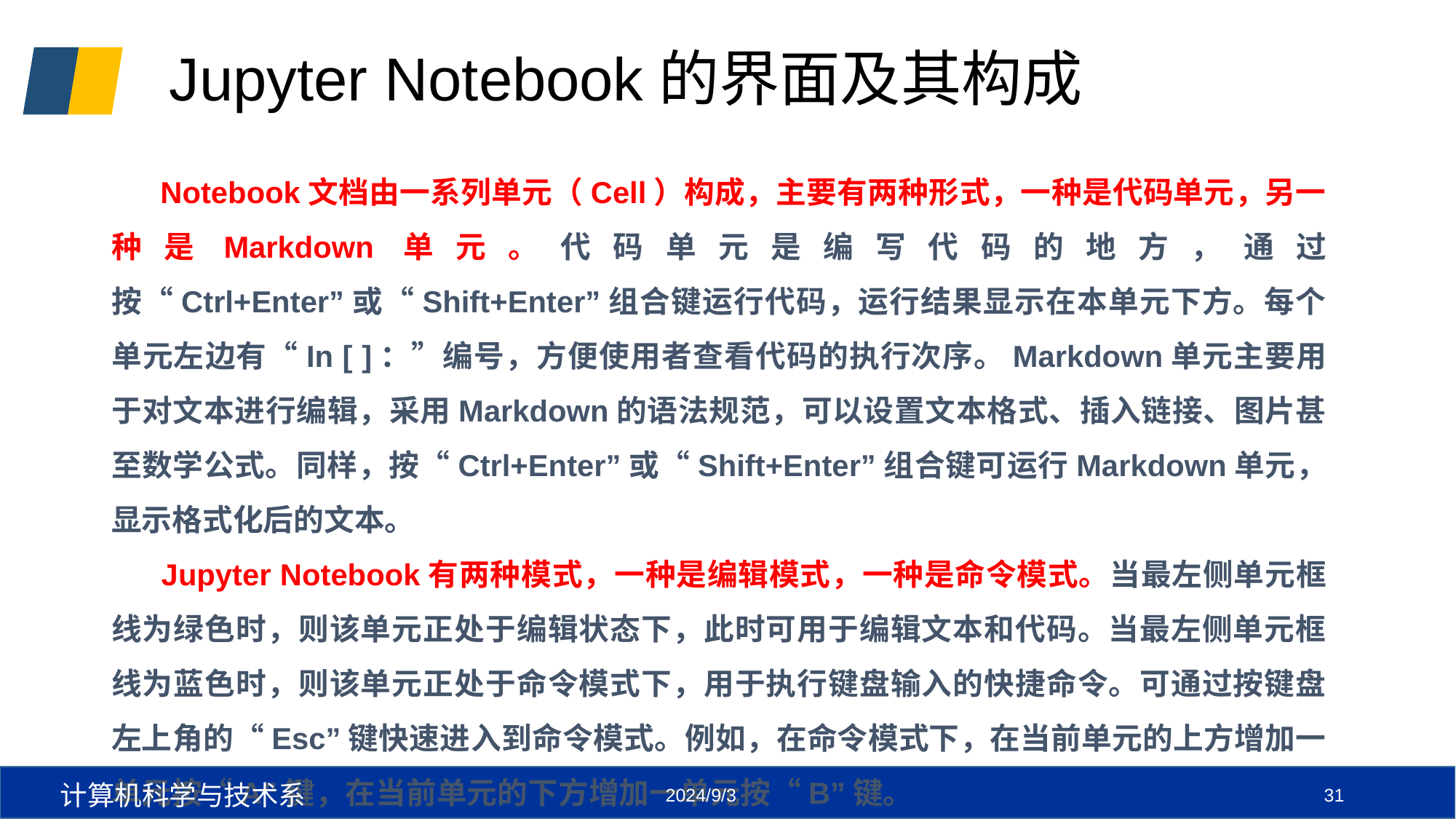

# Jupyter Notebook的界面及其构成
  Notebook文档由一系列单元（Cell）构成，主要有两种形式，一种是代码单元，另一种是Markdown单元。代码单元是编写代码的地方，通过按“Ctrl+Enter”或“Shift+Enter”组合键运行代码，运行结果显示在本单元下方。每个单元左边有“In [ ]：”编号，方便使用者查看代码的执行次序。Markdown单元主要用于对文本进行编辑，采用Markdown的语法规范，可以设置文本格式、插入链接、图片甚至数学公式。同样，按“Ctrl+Enter”或“Shift+Enter”组合键可运行Markdown单元，显示格式化后的文本。
  Jupyter Notebook有两种模式，一种是编辑模式，一种是命令模式。当最左侧单元框线为绿色时，则该单元正处于编辑状态下，此时可用于编辑文本和代码。当最左侧单元框线为蓝色时，则该单元正处于命令模式下，用于执行键盘输入的快捷命令。可通过按键盘左上角的“Esc”键快速进入到命令模式。例如，在命令模式下，在当前单元的上方增加一单元按“A”键，在当前单元的下方增加一单元按“B”键。
计算机科学与技术系
31
2024/9/3